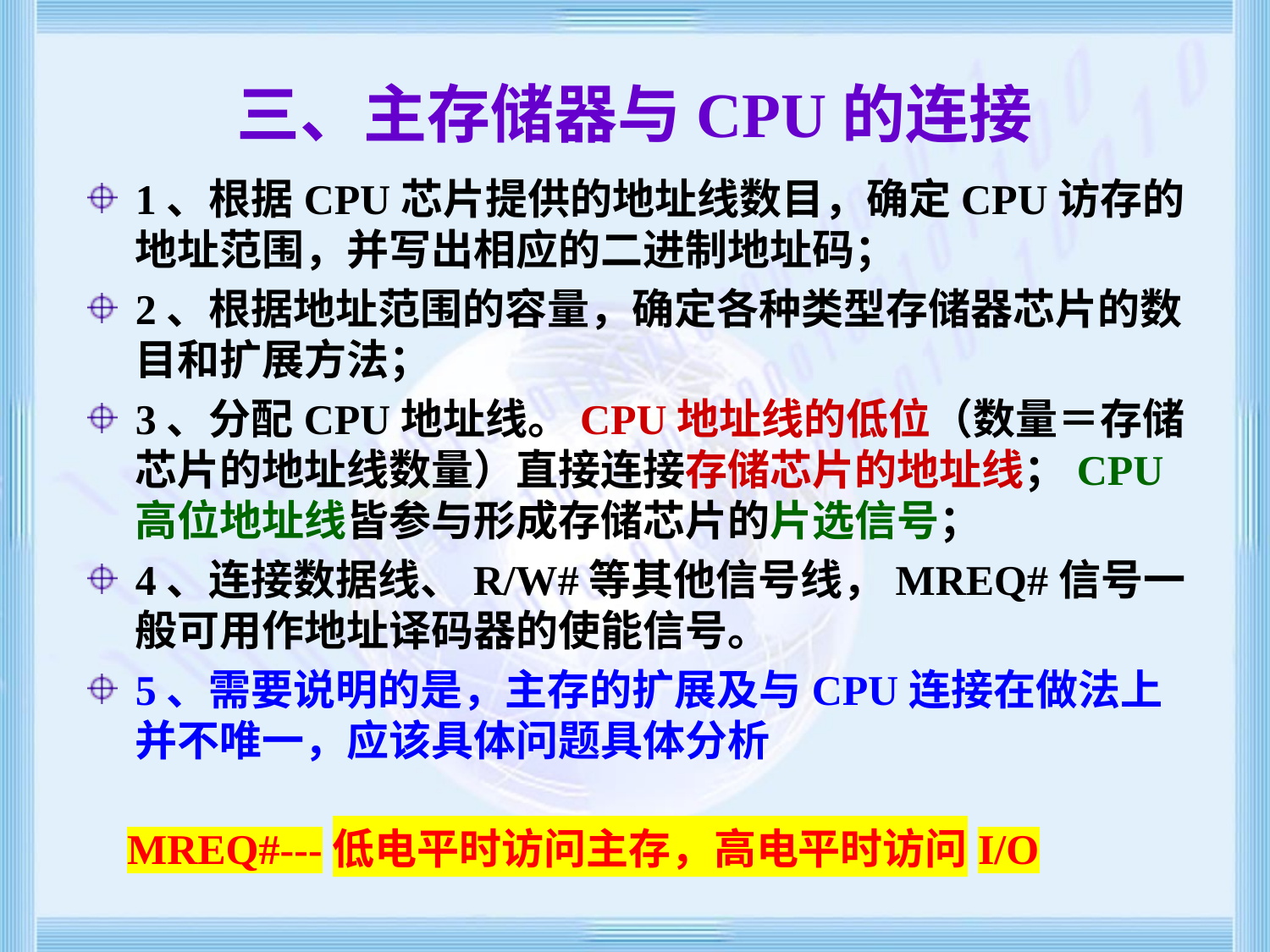

# 三、主存储器与CPU的连接
1、根据CPU芯片提供的地址线数目，确定CPU访存的地址范围，并写出相应的二进制地址码；
2、根据地址范围的容量，确定各种类型存储器芯片的数目和扩展方法；
3、分配CPU地址线。CPU地址线的低位（数量＝存储芯片的地址线数量）直接连接存储芯片的地址线；CPU高位地址线皆参与形成存储芯片的片选信号；
4、连接数据线、R/W#等其他信号线，MREQ#信号一般可用作地址译码器的使能信号。
5、需要说明的是，主存的扩展及与CPU连接在做法上并不唯一，应该具体问题具体分析
MREQ#---低电平时访问主存，高电平时访问I/O
95